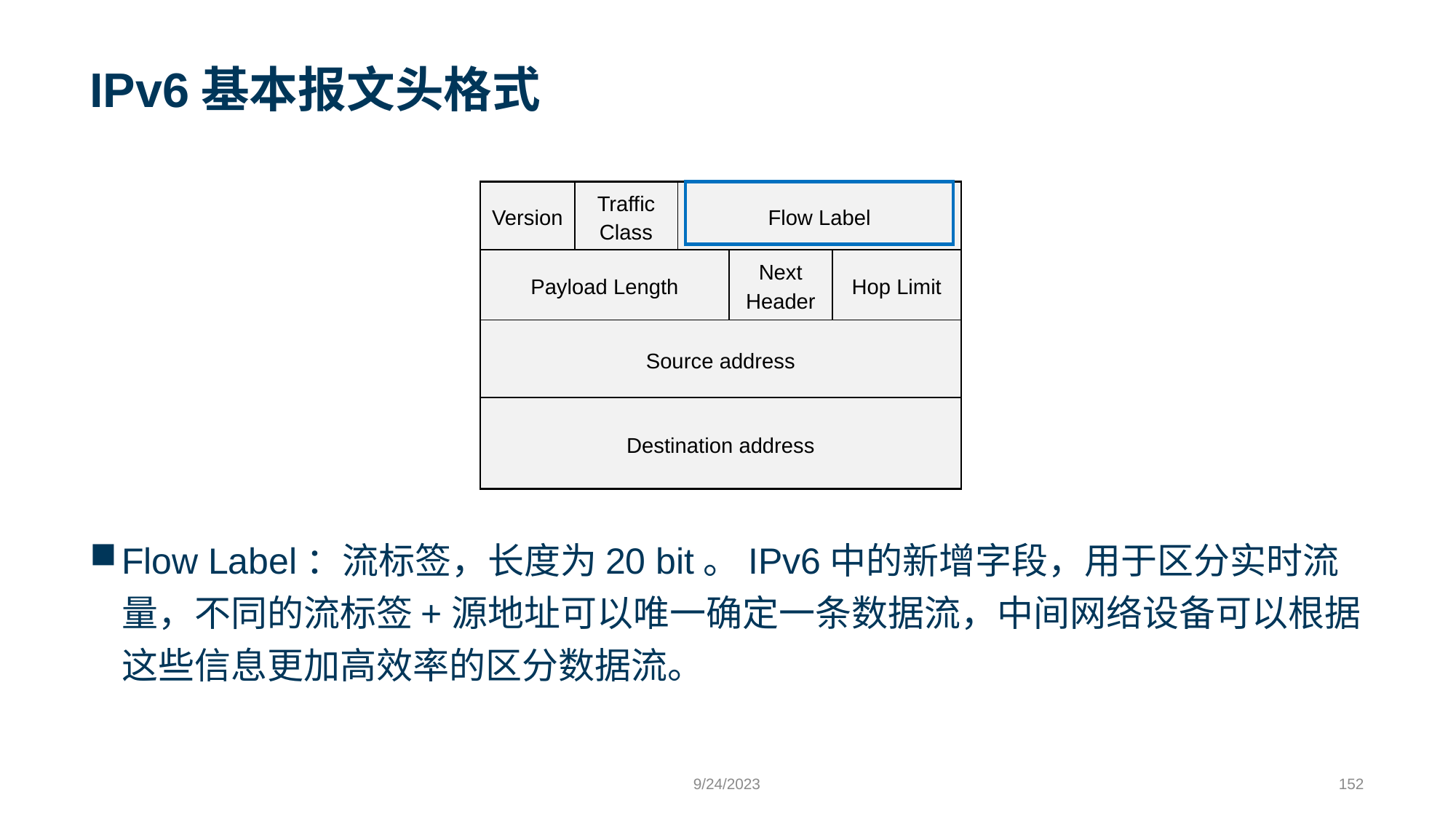

# IPv6基本报文头格式
| Version | Traffic Class | Flow Label |  |  |
| --- | --- | --- | --- | --- |
| Payload Length |  |  | Next Header | Hop Limit |
| Source address |  |  |  |  |
| Destination address |  |  |  |  |

Flow Label：流标签，长度为20 bit。IPv6中的新增字段，用于区分实时流量，不同的流标签+源地址可以唯一确定一条数据流，中间网络设备可以根据这些信息更加高效率的区分数据流。

9/24/2023
152